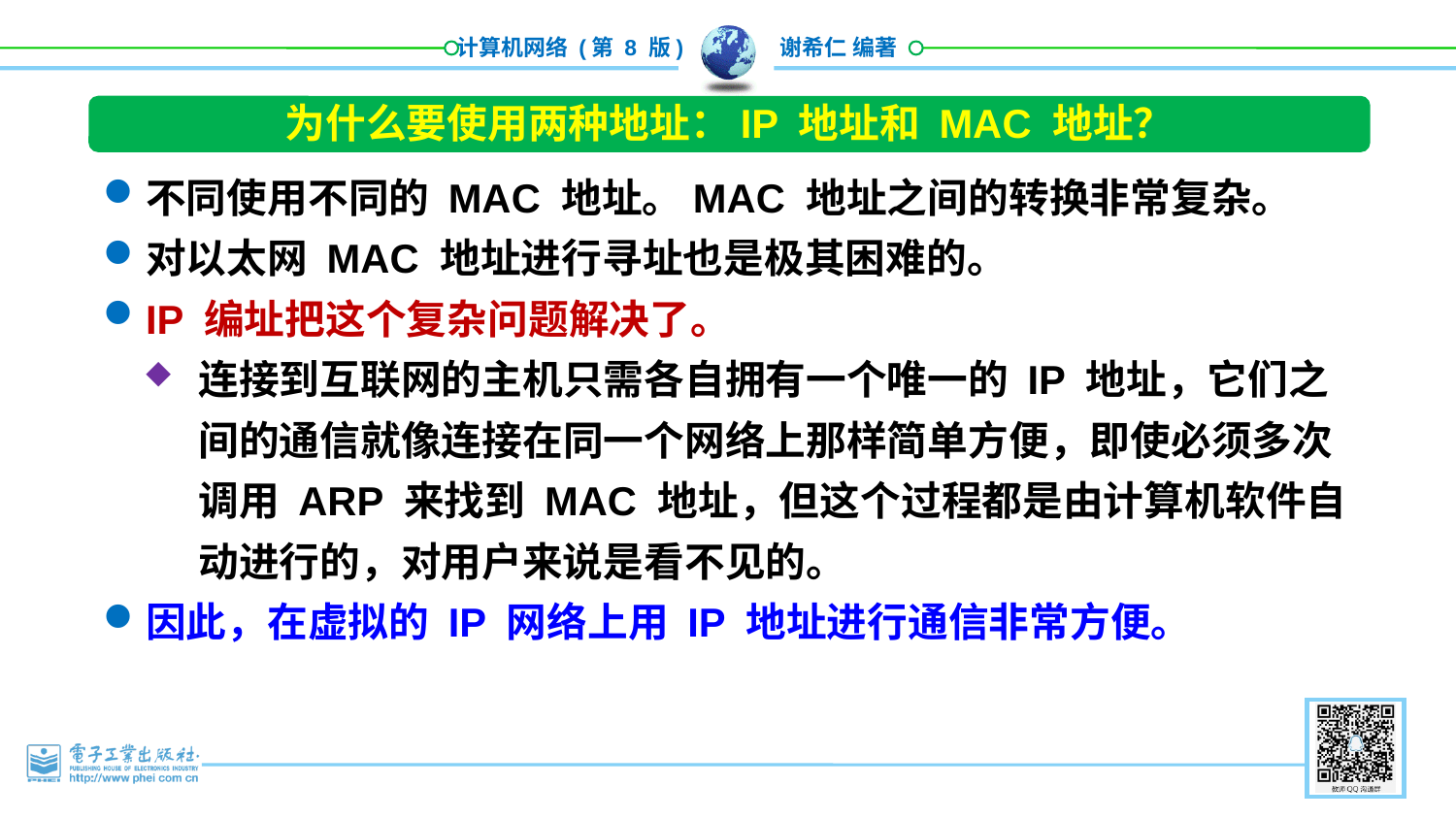

为什么要使用两种地址：IP 地址和 MAC 地址？

不同使用不同的 MAC 地址。MAC 地址之间的转换非常复杂。
对以太网 MAC 地址进行寻址也是极其困难的。
IP 编址把这个复杂问题解决了。
连接到互联网的主机只需各自拥有一个唯一的 IP 地址，它们之间的通信就像连接在同一个网络上那样简单方便，即使必须多次调用 ARP 来找到 MAC 地址，但这个过程都是由计算机软件自动进行的，对用户来说是看不见的。
因此，在虚拟的 IP 网络上用 IP 地址进行通信非常方便。